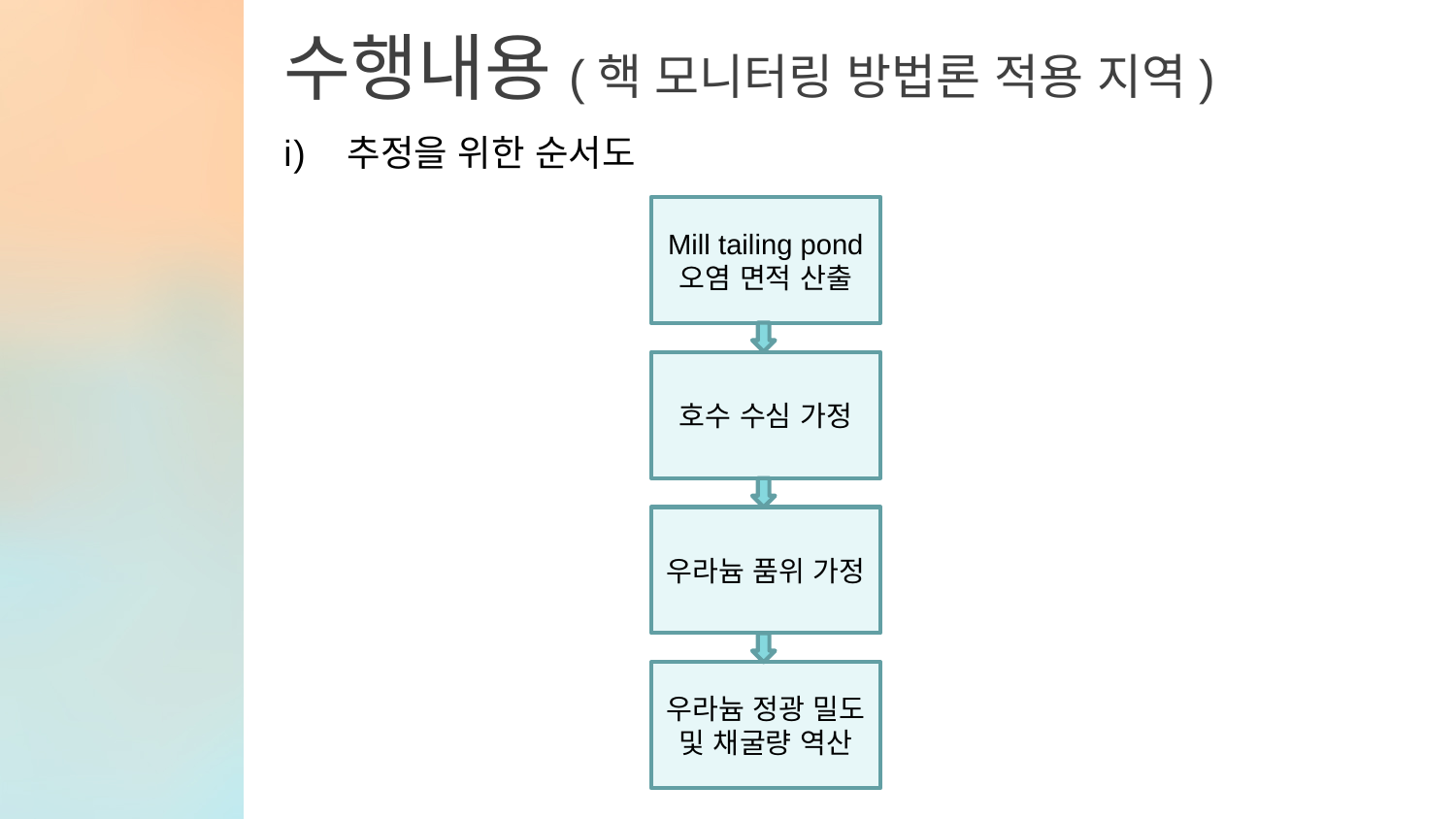

수행내용(핵 모니터링 방법론 적용 지역)
추정을 위한 순서도
Mill tailing pond 오염 면적 산출

호수 수심 가정

우라늄 품위 가정

우라늄 정광 밀도 및 채굴량 역산